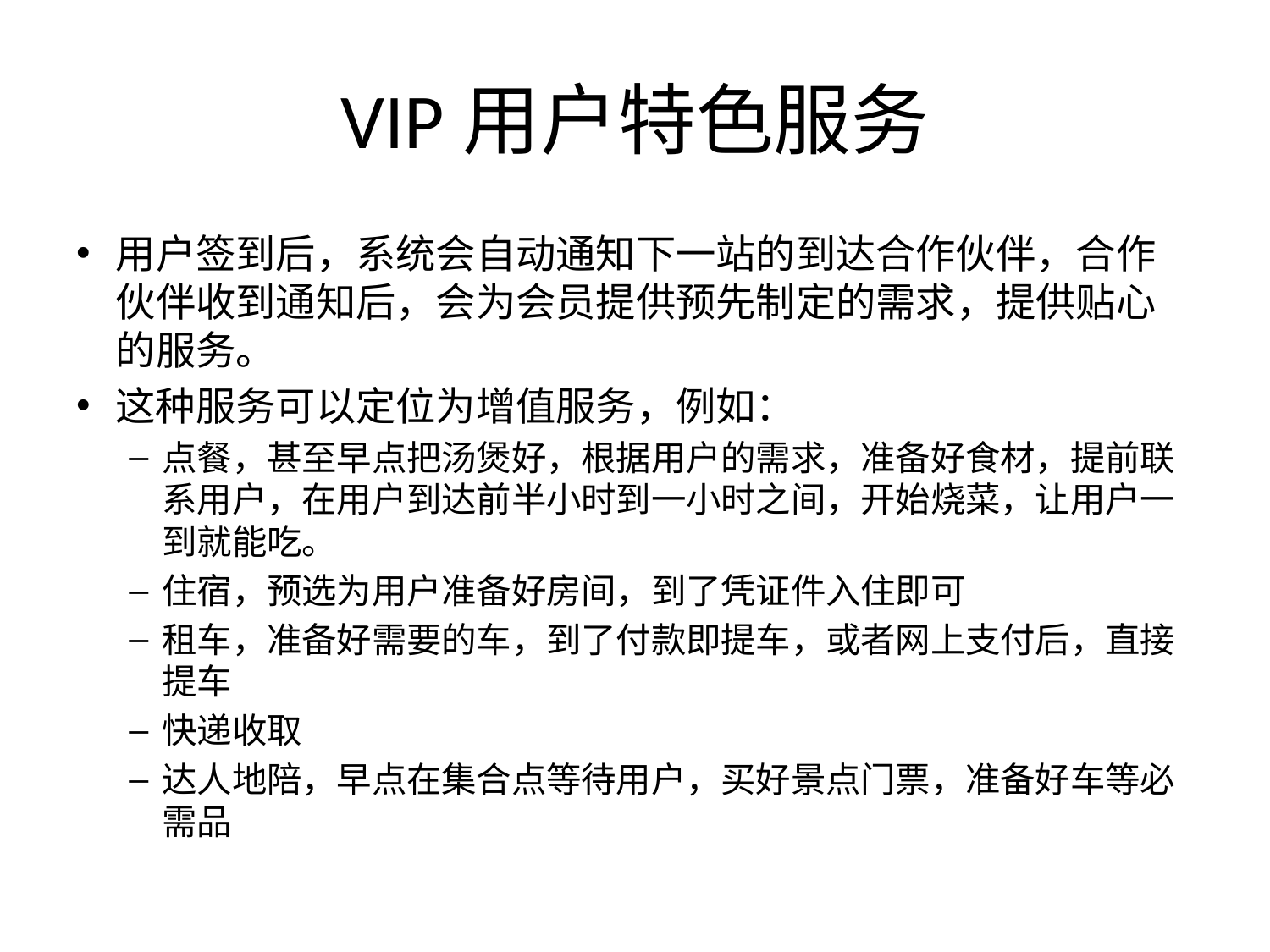

# VIP用户特色服务
用户签到后，系统会自动通知下一站的到达合作伙伴，合作伙伴收到通知后，会为会员提供预先制定的需求，提供贴心的服务。
这种服务可以定位为增值服务，例如：
点餐，甚至早点把汤煲好，根据用户的需求，准备好食材，提前联系用户，在用户到达前半小时到一小时之间，开始烧菜，让用户一到就能吃。
住宿，预选为用户准备好房间，到了凭证件入住即可
租车，准备好需要的车，到了付款即提车，或者网上支付后，直接提车
快递收取
达人地陪，早点在集合点等待用户，买好景点门票，准备好车等必需品